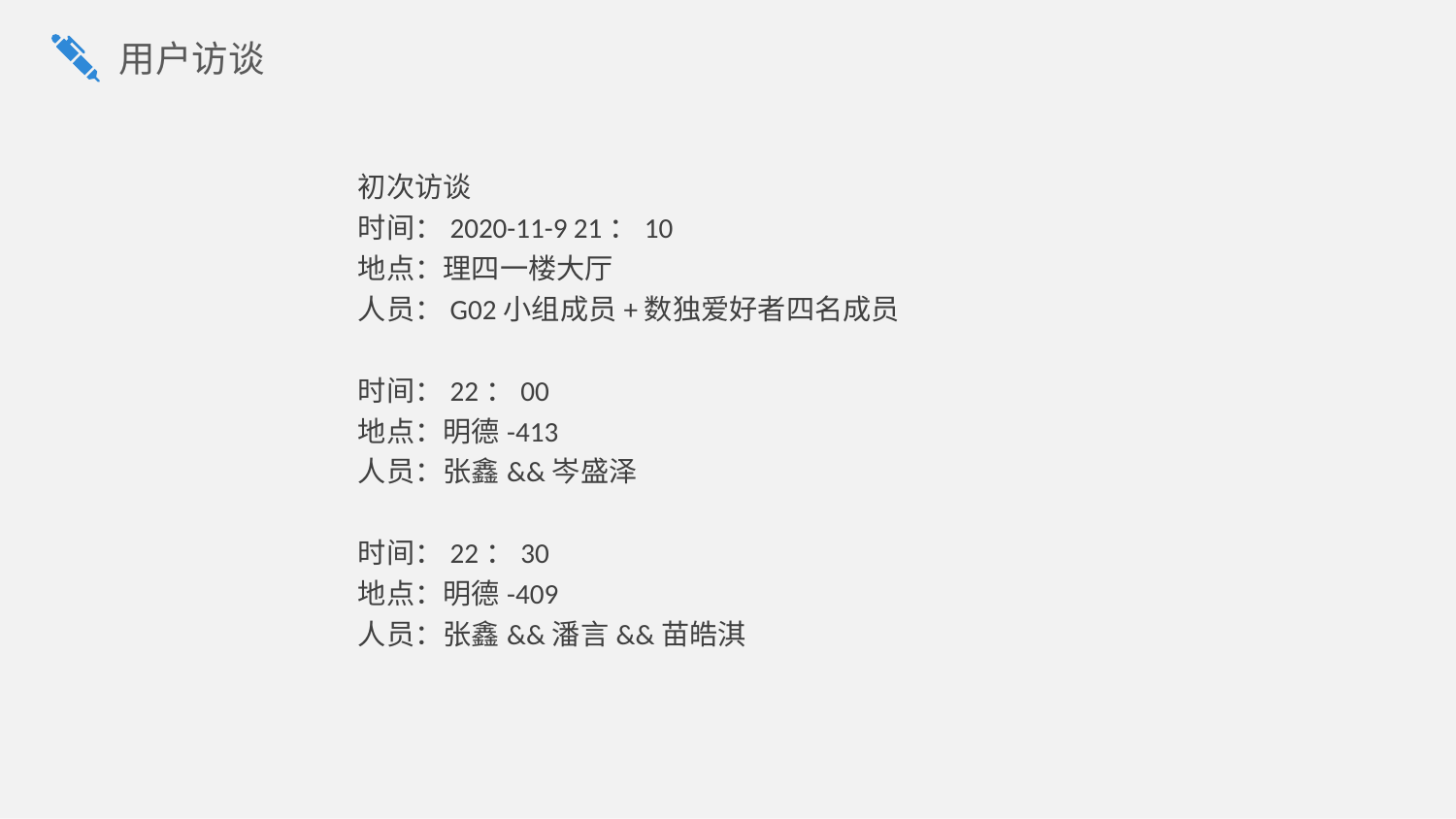

用户访谈
初次访谈
时间：2020-11-9 21：10
地点：理四一楼大厅
人员：G02小组成员+数独爱好者四名成员

时间：22：00
地点：明德-413
人员：张鑫&&岑盛泽

时间：22：30
地点：明德-409
人员：张鑫&&潘言&&苗皓淇